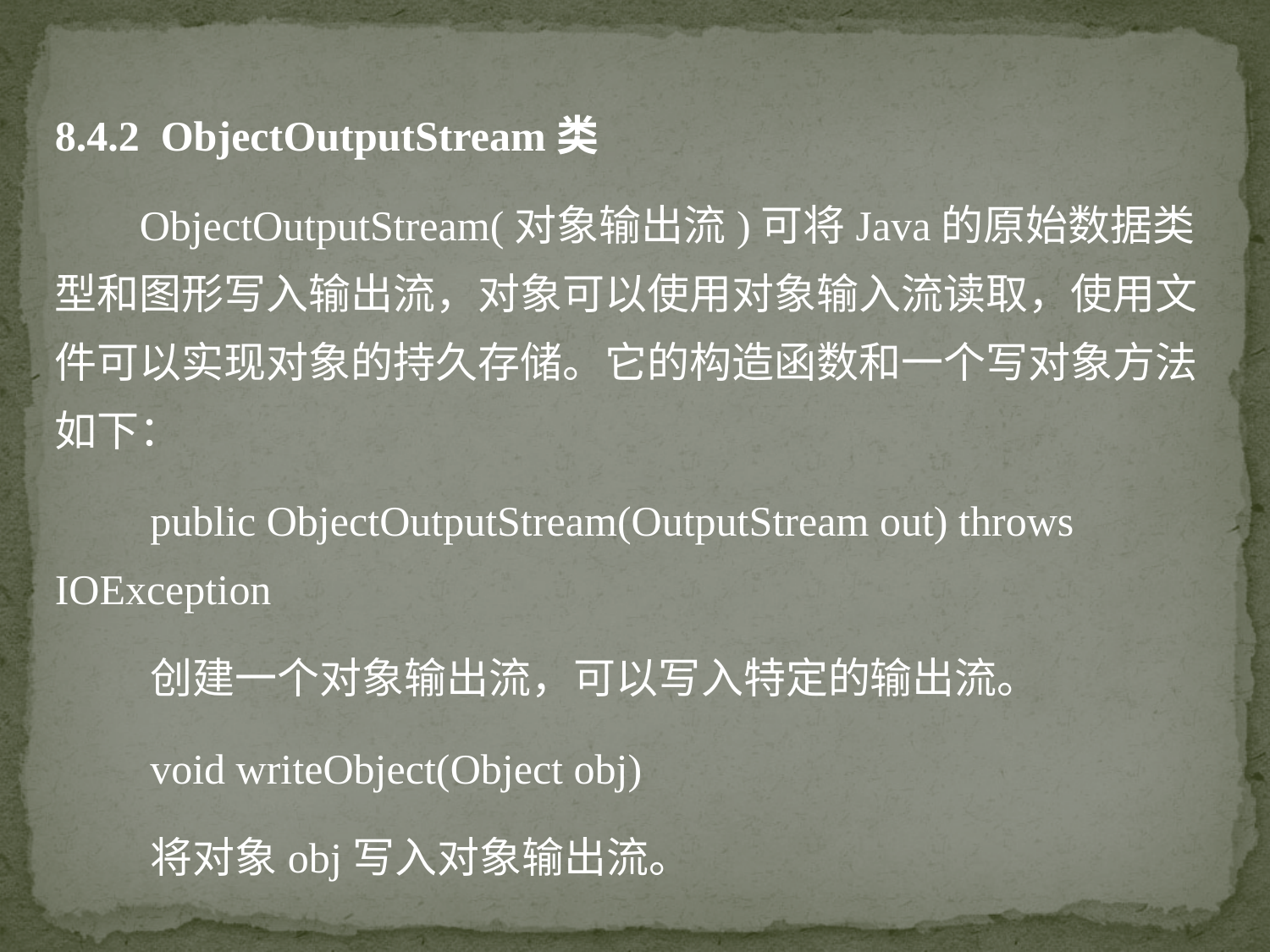

8.4.2  ObjectOutputStream类
        ObjectOutputStream(对象输出流)可将Java的原始数据类型和图形写入输出流，对象可以使用对象输入流读取，使用文件可以实现对象的持久存储。它的构造函数和一个写对象方法如下：
         public ObjectOutputStream(OutputStream out) throws IOException
         创建一个对象输出流，可以写入特定的输出流。
         void writeObject(Object obj)
         将对象obj写入对象输出流。